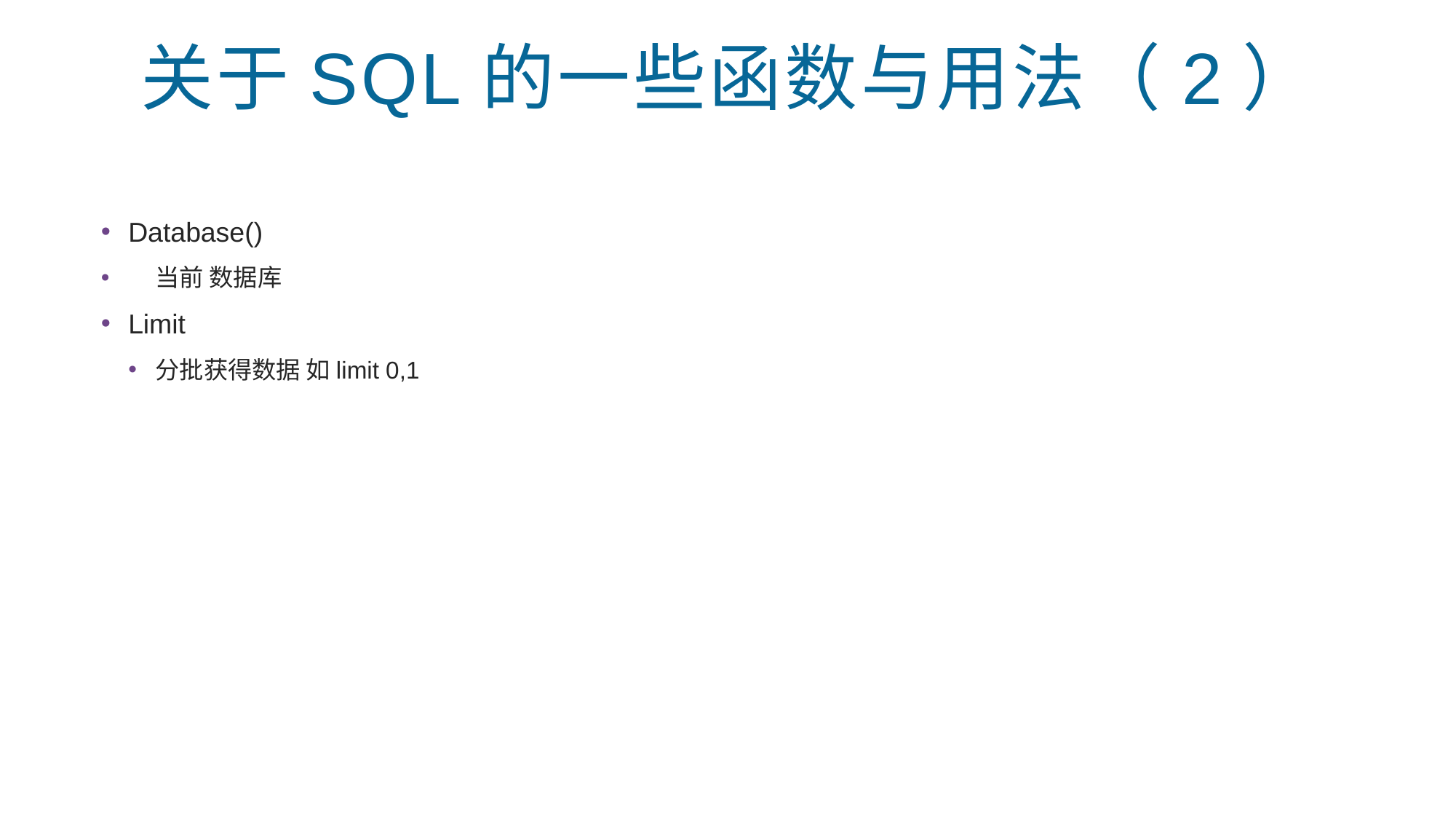

# 关于SQL的一些函数与用法（2）
Database()
当前 数据库
Limit
分批获得数据 如limit 0,1